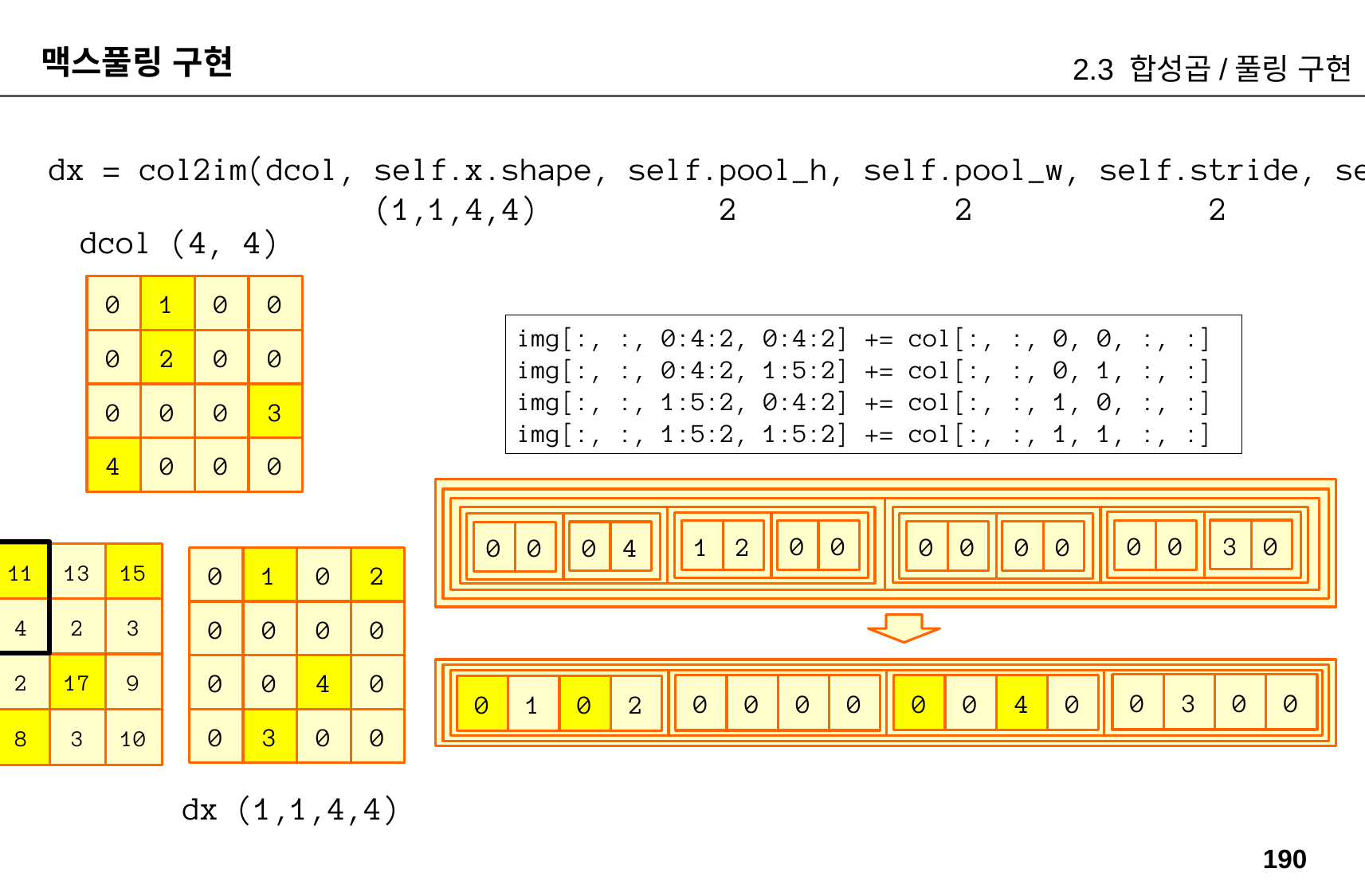

맥스풀링 구현
2.3 합성곱/풀링 구현
dx = col2im(dcol, self.x.shape, self.pool_h, self.pool_w, self.stride, self.pad)
                  (1,1,4,4)          2            2             2        0
dcol (4, 4)
0
1
0
0
img[:, :, 0:4:2, 0:4:2] += col[:, :, 0, 0, :, :]
img[:, :, 0:4:2, 1:5:2] += col[:, :, 0, 1, :, :]
img[:, :, 1:5:2, 0:4:2] += col[:, :, 1, 0, :, :]
img[:, :, 1:5:2, 1:5:2] += col[:, :, 1, 1, :, :]
0
2
0
0
0
0
0
3
4
0
0
0

3
0
0
0
0
0
1
2
0
0
0
0
0
4
0
0

7
11
13
15
0
1
0
2
3
4
2
3
0
0
0
0

1
2
17
9
0
0
4
0

0
0
3
0
0
0
4
0
0
0
0
0
2
1
0
0
1
8
3
10
0
3
0
0
dx (1,1,4,4)